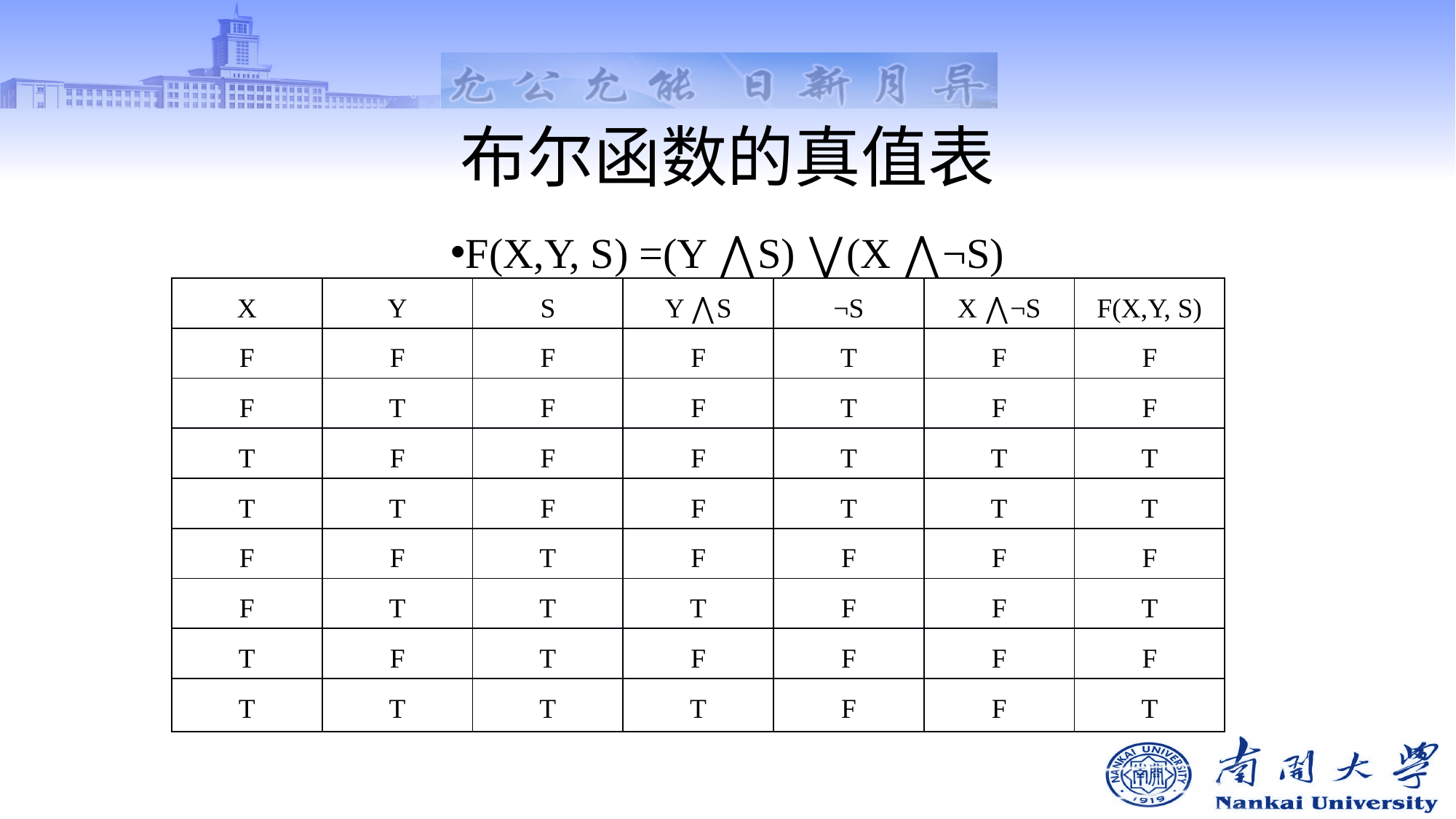

# 布尔函数的真值表
F(X,Y, S) =(Y ⋀S) ⋁(X ⋀¬S)
| X | Y | S | Y ⋀S | ¬S | X ⋀¬S | F(X,Y, S) |
| --- | --- | --- | --- | --- | --- | --- |
| F | F | F | F | T | F | F |
| F | T | F | F | T | F | F |
| T | F | F | F | T | T | T |
| T | T | F | F | T | T | T |
| F | F | T | F | F | F | F |
| F | T | T | T | F | F | T |
| T | F | T | F | F | F | F |
| T | T | T | T | F | F | T |